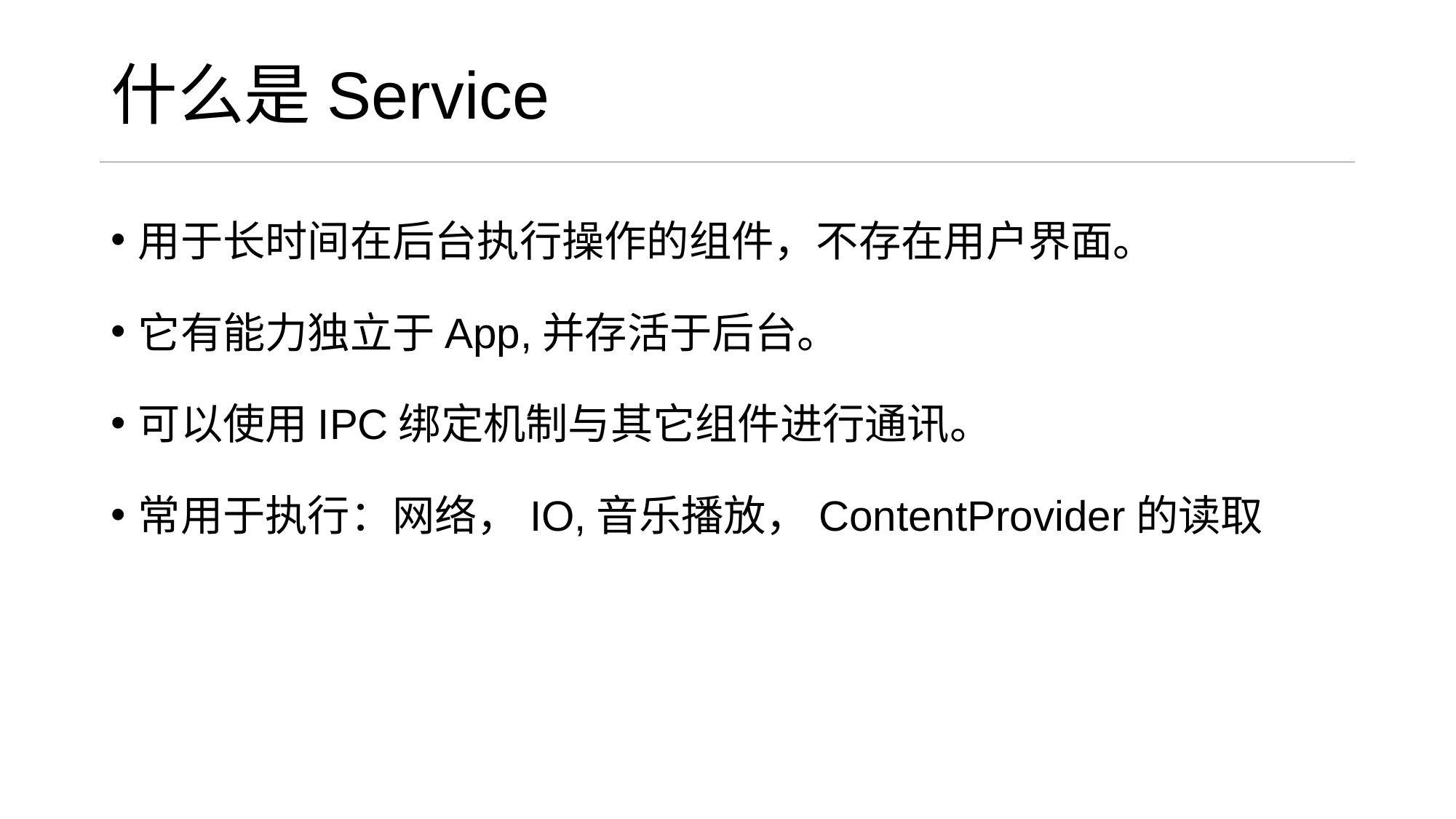

# 什么是Service
用于长时间在后台执行操作的组件，不存在用户界面。
它有能力独立于App,并存活于后台。
可以使用IPC绑定机制与其它组件进行通讯。
常用于执行：网络，IO,音乐播放，ContentProvider的读取